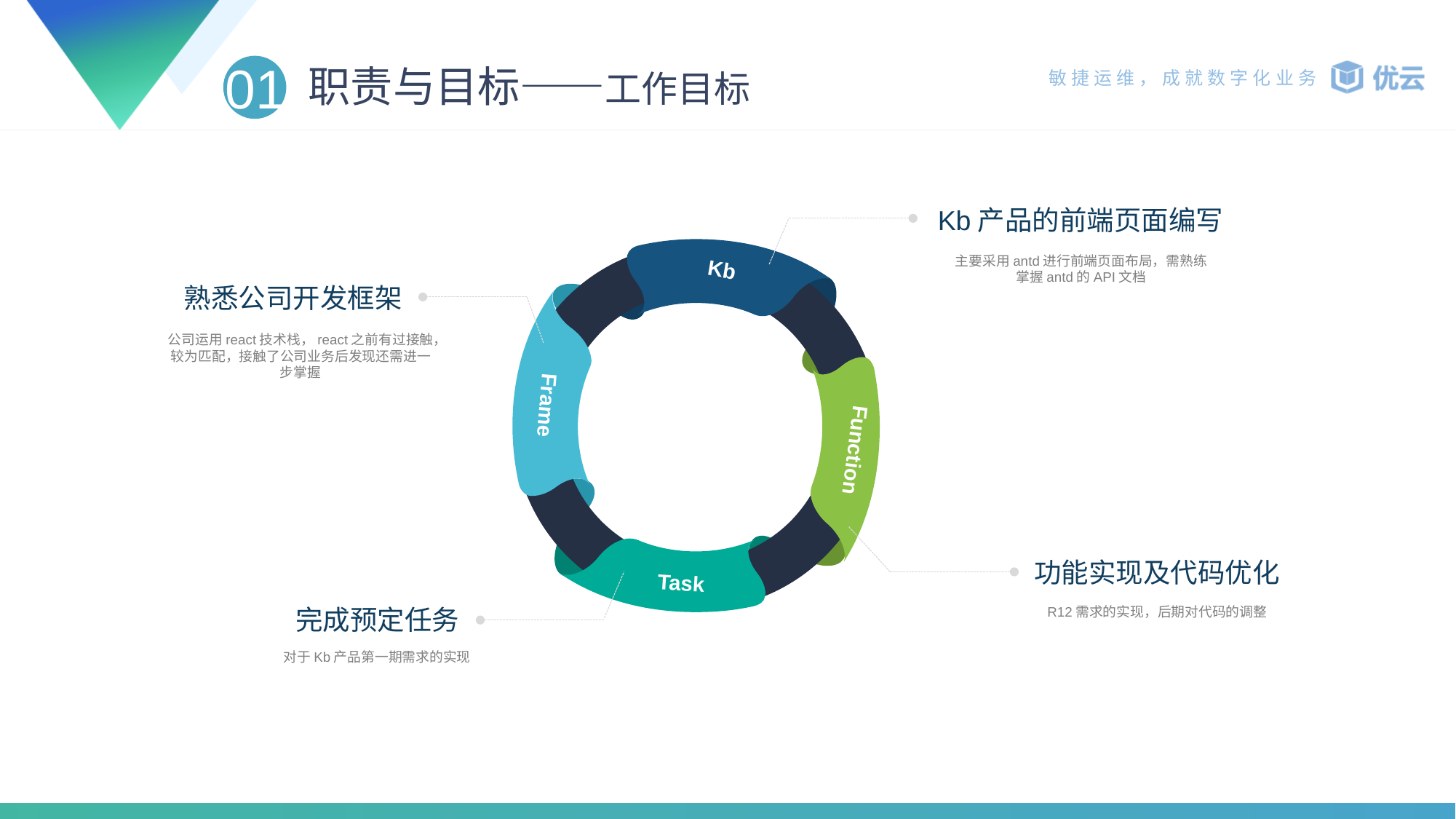

# 职责与目标——工作目标
01

Kb产品的前端页面编写

Kb
Frame
Function
Task
主要采用antd进行前端页面布局，需熟练掌握antd的API文档
熟悉公司开发框架
公司运用react技术栈，react之前有过接触，较为匹配，接触了公司业务后发现还需进一步掌握
功能实现及代码优化
完成预定任务
R12需求的实现，后期对代码的调整
对于Kb产品第一期需求的实现